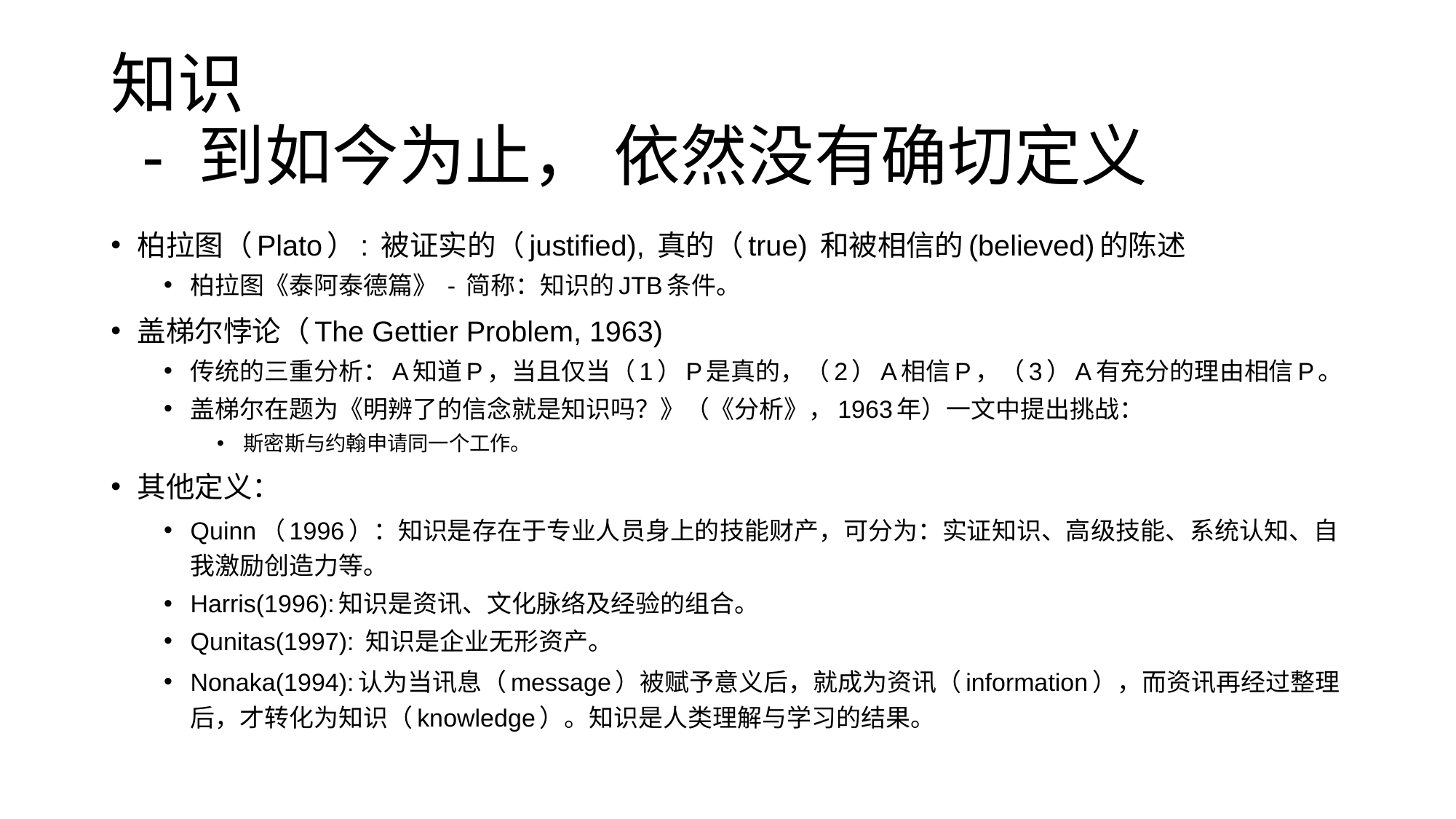

# 知识 - 到如今为止， 依然没有确切定义
柏拉图（Plato）: 被证实的（justified), 真的（true) 和被相信的(believed)的陈述
柏拉图《泰阿泰德篇》 - 简称：知识的JTB条件。
盖梯尔悖论（The Gettier Problem, 1963)
传统的三重分析：A知道P，当且仅当（1）P是真的，（2）A相信P，（3）A有充分的理由相信P。
盖梯尔在题为《明辨了的信念就是知识吗？》（《分析》，1963年）一文中提出挑战：
斯密斯与约翰申请同一个工作。
其他定义：
Quinn（1996）：知识是存在于专业人员身上的技能财产，可分为：实证知识、高级技能、系统认知、自我激励创造力等。
Harris(1996):知识是资讯、文化脉络及经验的组合。
Qunitas(1997): 知识是企业无形资产。
Nonaka(1994):认为当讯息（message）被赋予意义后，就成为资讯（information），而资讯再经过整理后，才转化为知识（knowledge）。知识是人类理解与学习的结果。